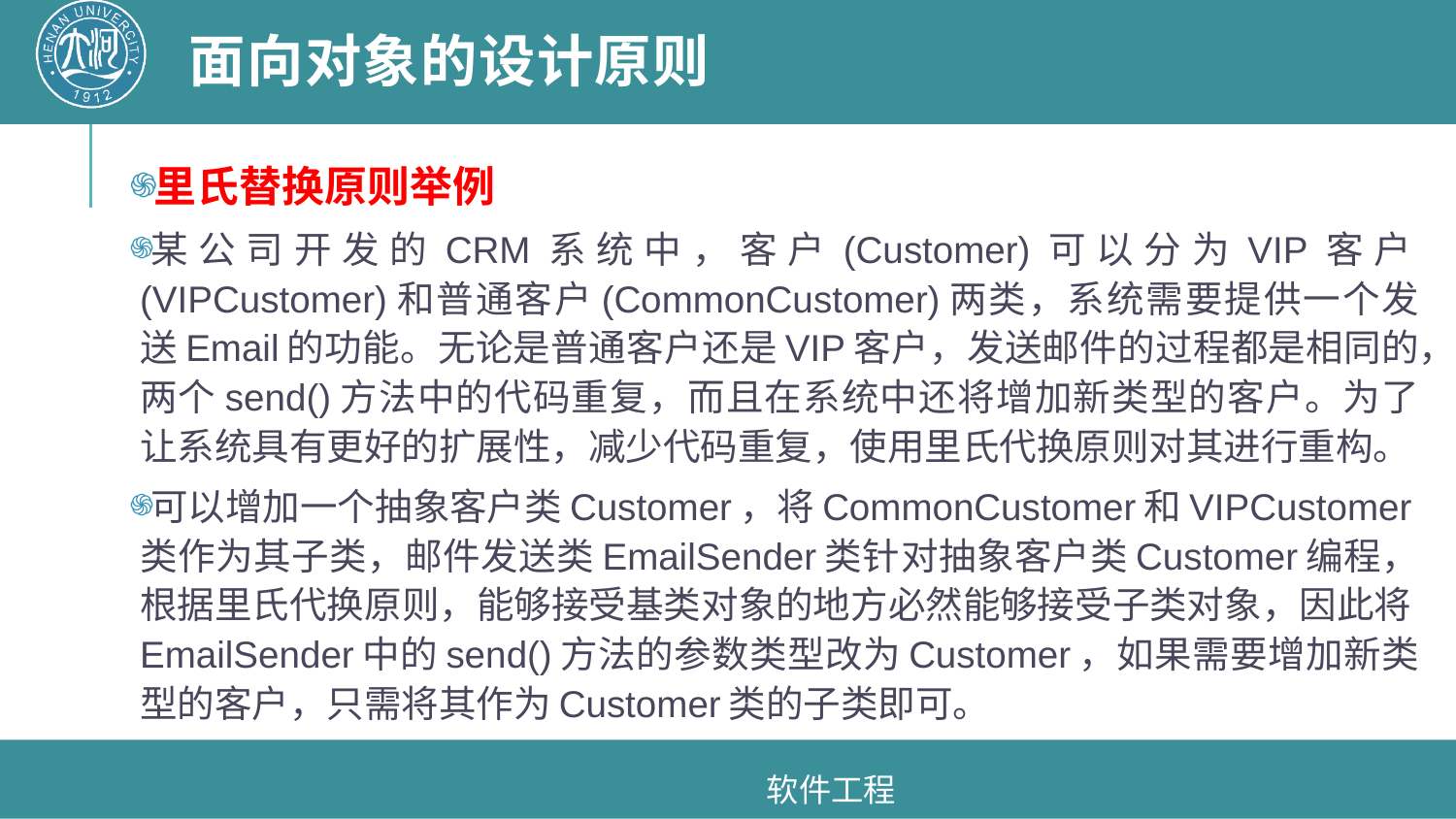

# 面向对象的设计原则
里氏替换原则举例
某公司开发的CRM系统中，客户(Customer)可以分为VIP客户(VIPCustomer)和普通客户(CommonCustomer)两类，系统需要提供一个发送Email的功能。无论是普通客户还是VIP客户，发送邮件的过程都是相同的，两个send()方法中的代码重复，而且在系统中还将增加新类型的客户。为了让系统具有更好的扩展性，减少代码重复，使用里氏代换原则对其进行重构。
可以增加一个抽象客户类Customer，将CommonCustomer和VIPCustomer类作为其子类，邮件发送类EmailSender类针对抽象客户类Customer编程，根据里氏代换原则，能够接受基类对象的地方必然能够接受子类对象，因此将EmailSender中的send()方法的参数类型改为Customer，如果需要增加新类型的客户，只需将其作为Customer类的子类即可。

软件工程
200